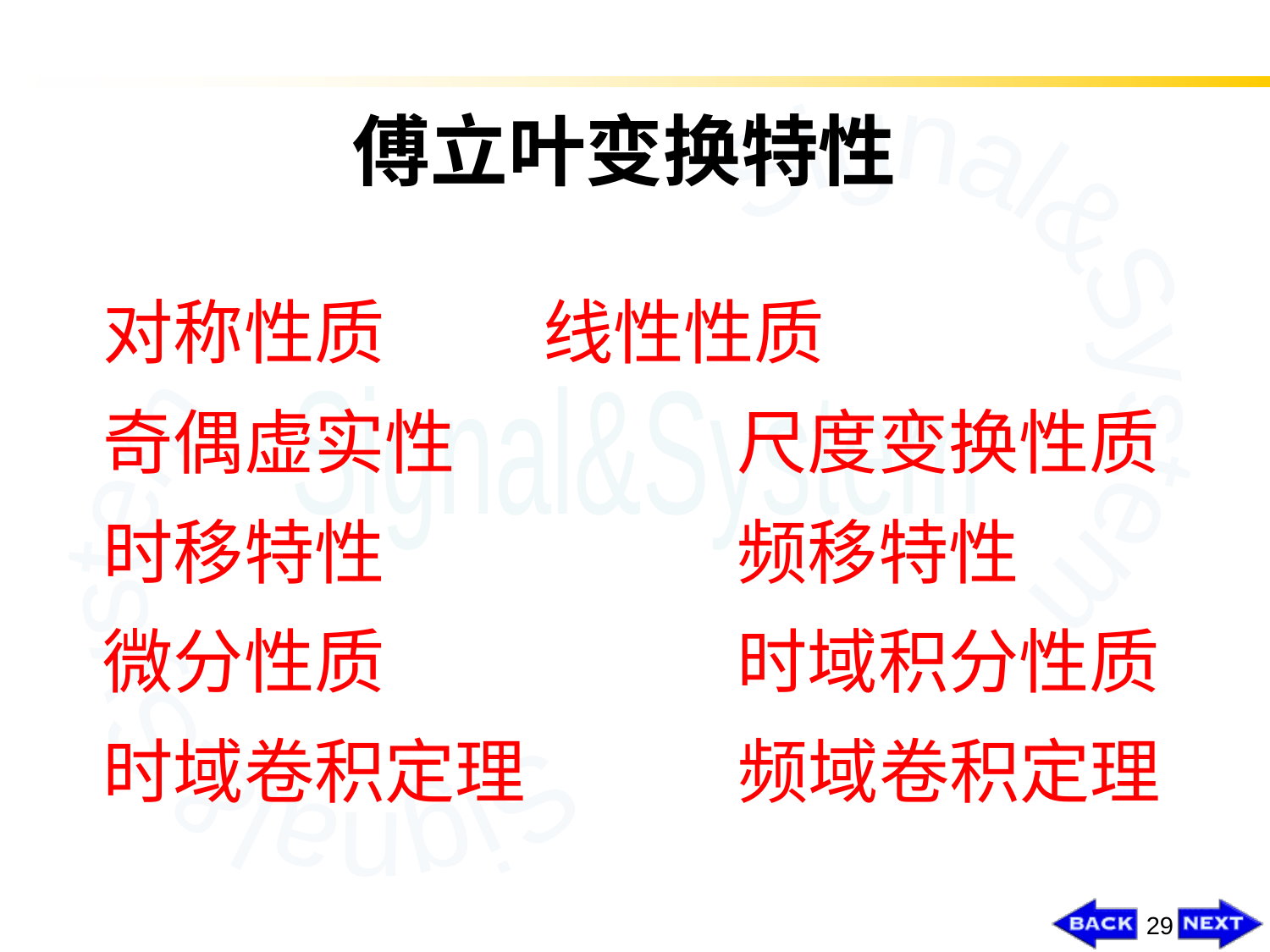

# 傅立叶变换特性
对称性质          线性性质
奇偶虚实性　　　　尺度变换性质
时移特性　　　　　频移特性
微分性质　　　　　时域积分性质
时域卷积定理		频域卷积定理
29